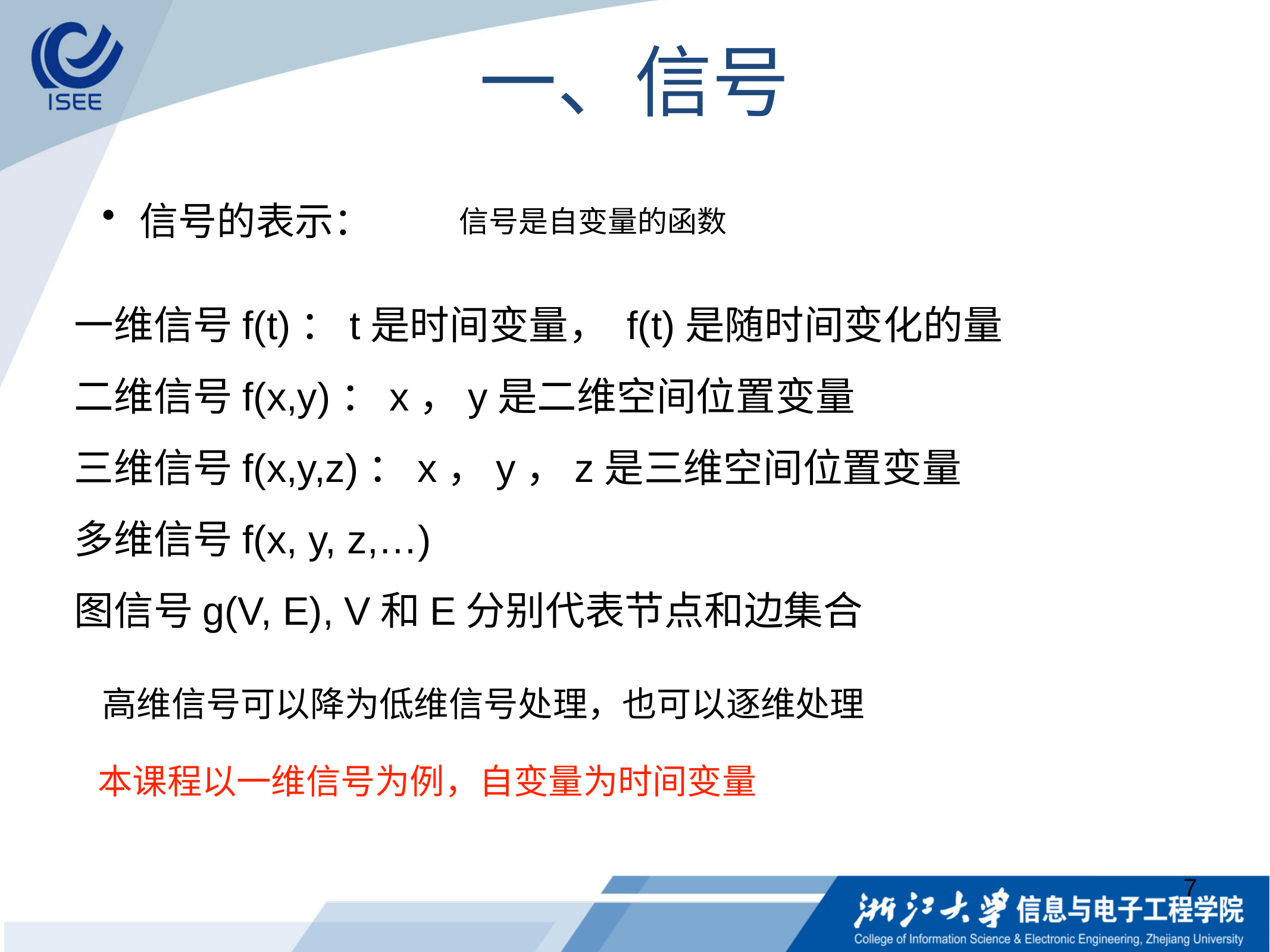

# 一、信号
信号的表示：
信号是自变量的函数
一维信号f(t)：t是时间变量， f(t)是随时间变化的量
二维信号f(x,y)：x，y是二维空间位置变量
三维信号f(x,y,z)：x，y，z是三维空间位置变量
多维信号f(x, y, z,…)
图信号g(V, E), V和E分别代表节点和边集合
高维信号可以降为低维信号处理，也可以逐维处理
本课程以一维信号为例，自变量为时间变量
7